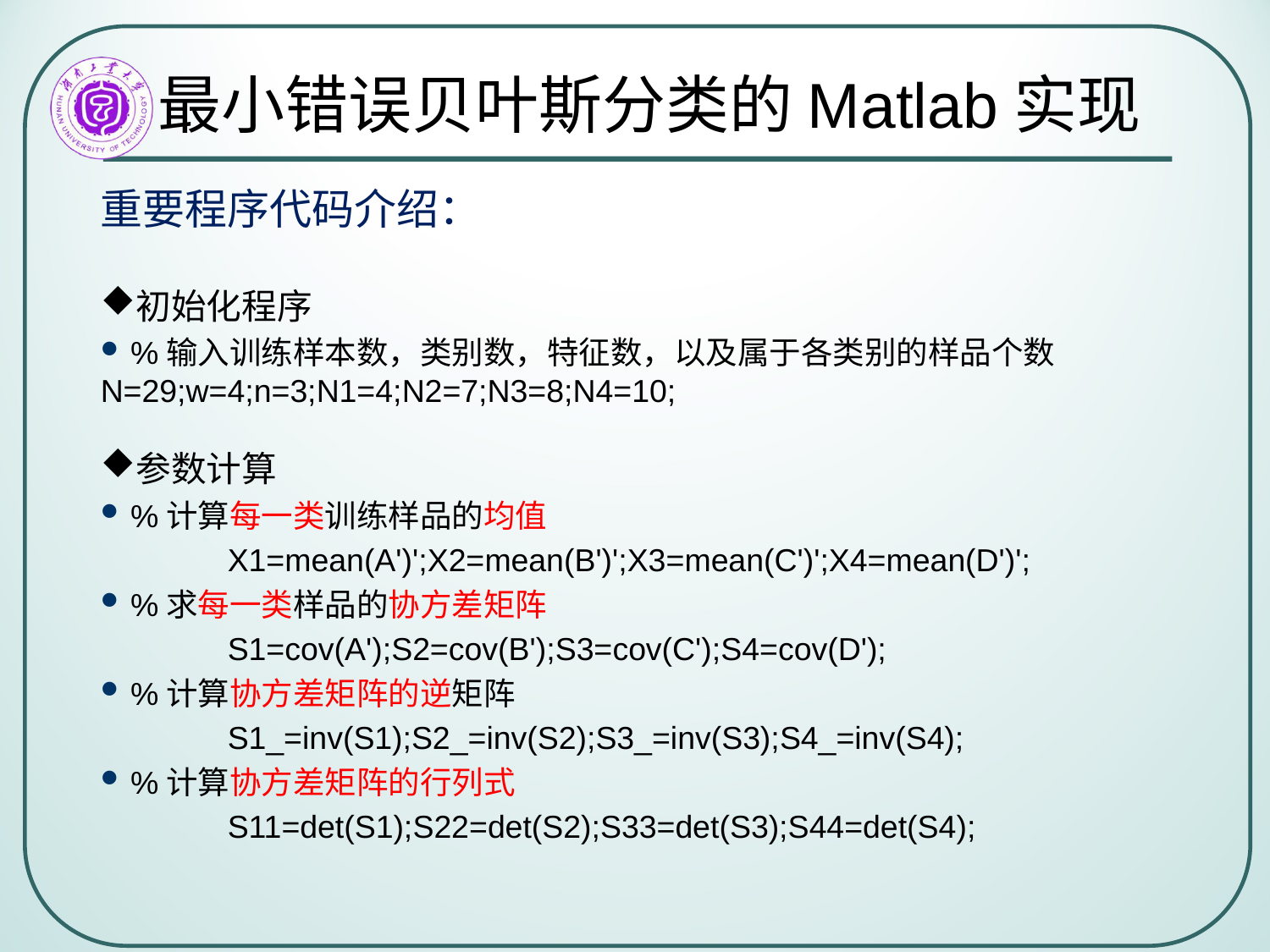

最小错误贝叶斯分类的Matlab实现
重要程序代码介绍：

初始化程序
%输入训练样本数，类别数，特征数，以及属于各类别的样品个数
N=29;w=4;n=3;N1=4;N2=7;N3=8;N4=10;

参数计算
%计算每一类训练样品的均值
	X1=mean(A')';X2=mean(B')';X3=mean(C')';X4=mean(D')';
%求每一类样品的协方差矩阵
	S1=cov(A');S2=cov(B');S3=cov(C');S4=cov(D');
%计算协方差矩阵的逆矩阵
	S1_=inv(S1);S2_=inv(S2);S3_=inv(S3);S4_=inv(S4);
%计算协方差矩阵的行列式
	S11=det(S1);S22=det(S2);S33=det(S3);S44=det(S4);